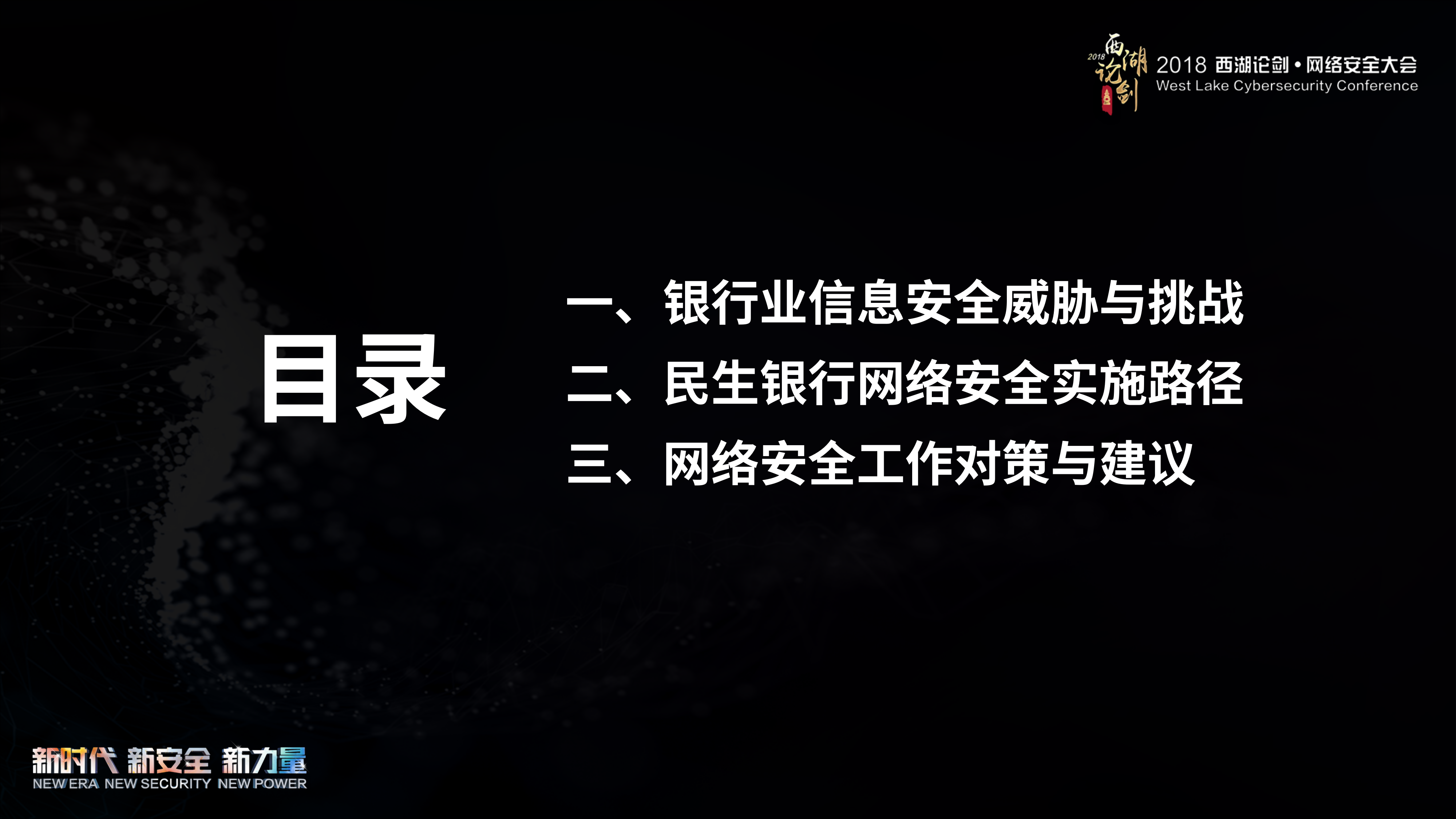

一、银行业信息安全威胁与挑战
二、民生银行网络安全实施路径
三、网络安全工作对策与建议
目录